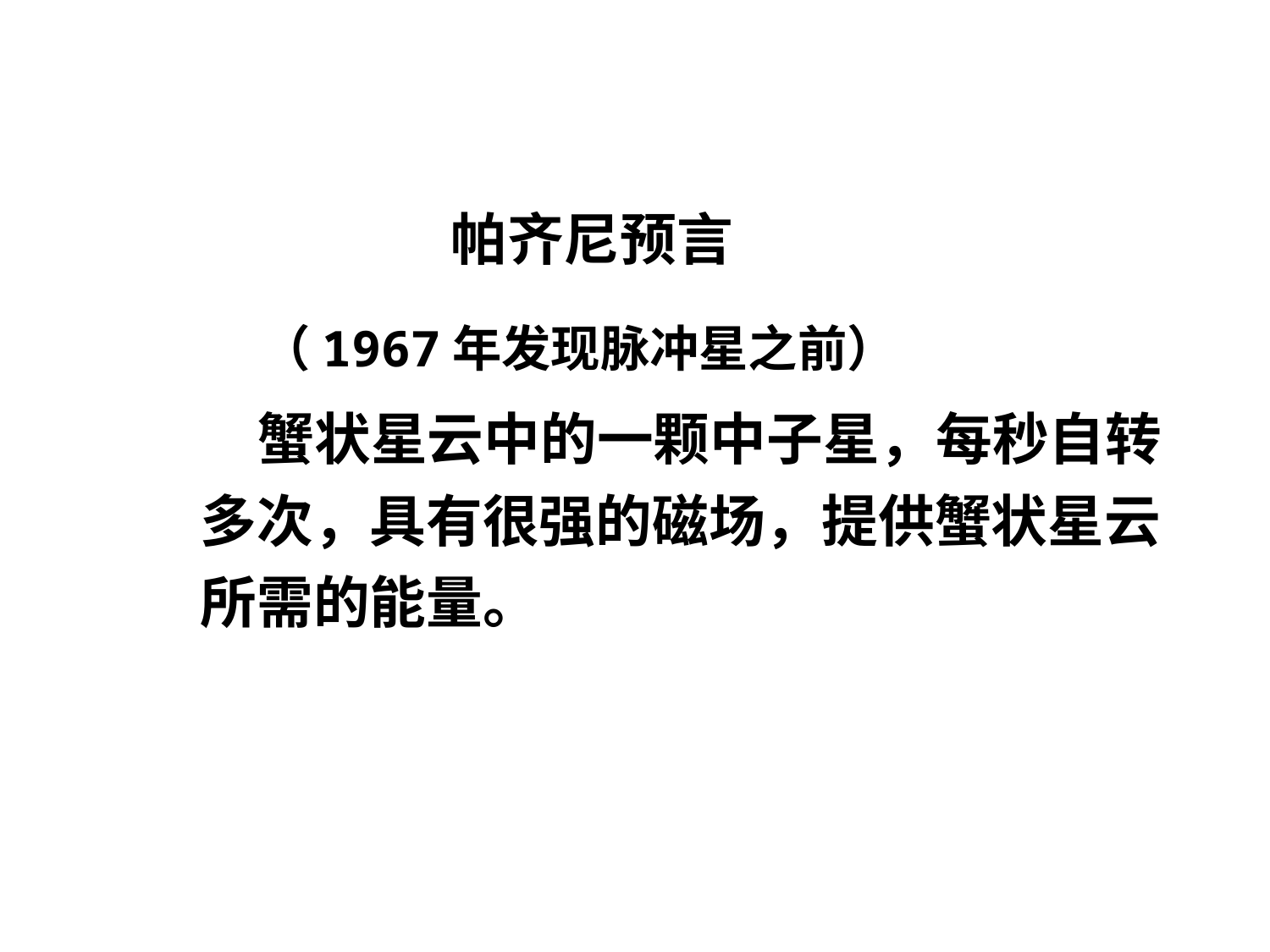

帕齐尼预言
      （1967年发现脉冲星之前）
   蟹状星云中的一颗中子星，每秒自转多次，具有很强的磁场，提供蟹状星云所需的能量。